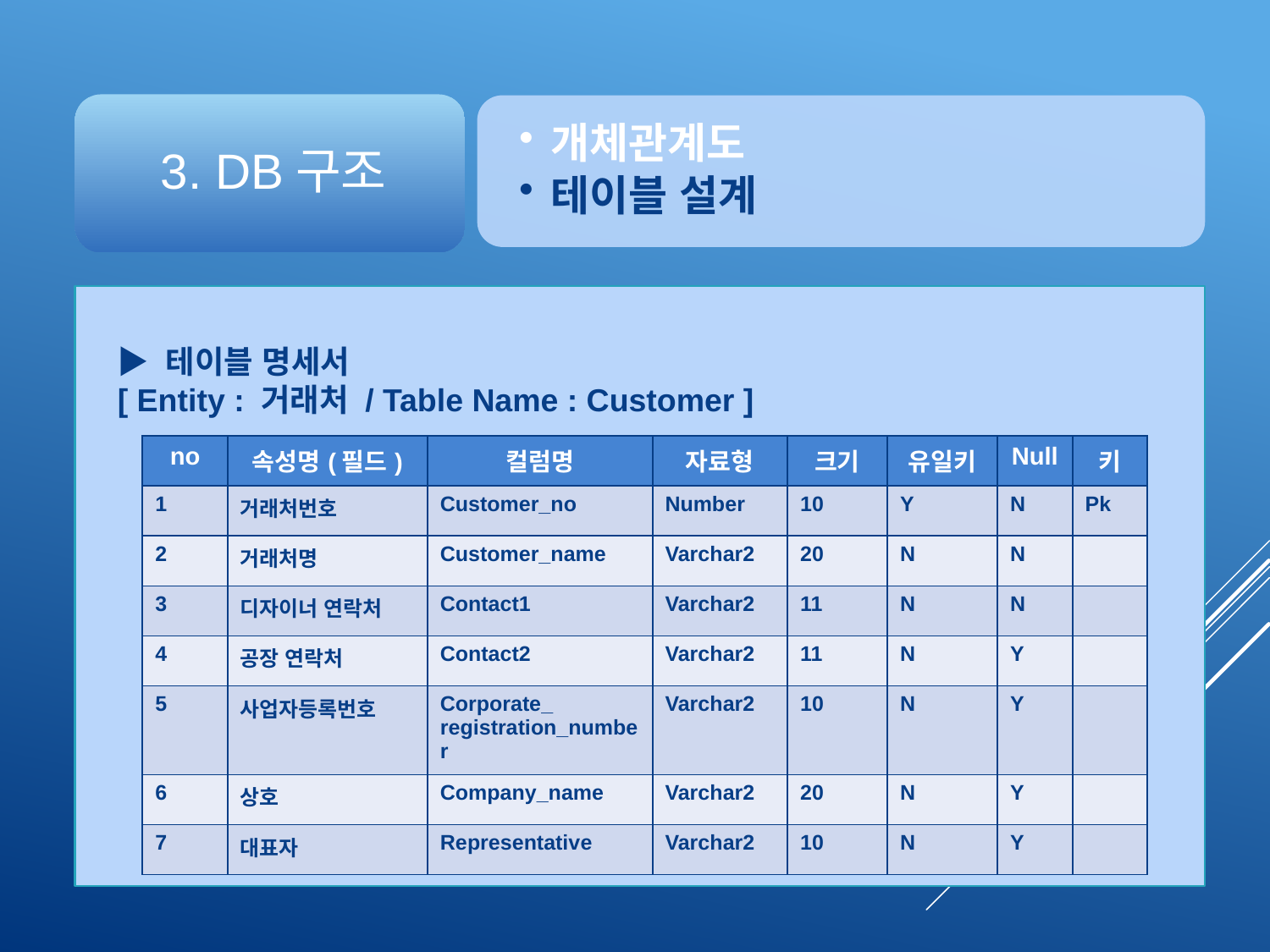

개체관계도
테이블 설계
3. DB구조

▶ 테이블 명세서
[ Entity : 거래처 / Table Name : Customer ]
| no | 속성명(필드) | 컬럼명 | 자료형 | 크기 | 유일키 | Null | 키 |
| --- | --- | --- | --- | --- | --- | --- | --- |
| 1 | 거래처번호 | Customer\_no | Number | 10 | Y | N | Pk |
| 2 | 거래처명 | Customer\_name | Varchar2 | 20 | N | N |  |
| 3 | 디자이너 연락처 | Contact1 | Varchar2 | 11 | N | N |  |
| 4 | 공장 연락처 | Contact2 | Varchar2 | 11 | N | Y |  |
| 5 | 사업자등록번호 | Corporate\_ registration\_number | Varchar2 | 10 | N | Y |  |
| 6 | 상호 | Company\_name | Varchar2 | 20 | N | Y |  |
| 7 | 대표자 | Representative | Varchar2 | 10 | N | Y |  |
▶ 논리적 모델링
(Logical Modeling)